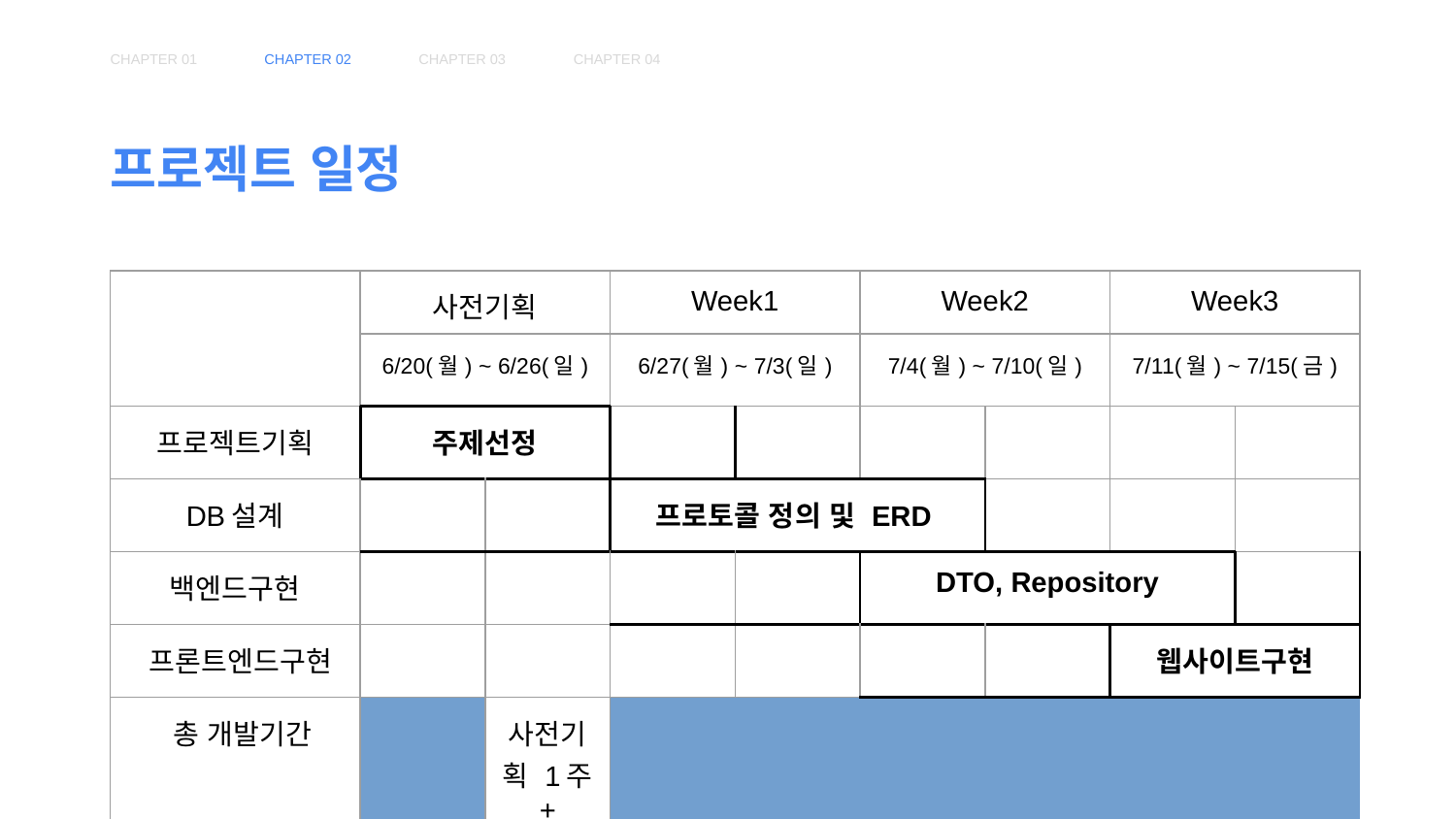

CHAPTER 01
CHAPTER 02
CHAPTER 03
CHAPTER 04

프로젝트 일정
|  |  | 사전기획 |  | Week1 |  | Week2 |  | Week3 |  |
| --- | --- | --- | --- | --- | --- | --- | --- | --- | --- |
|  |  | 6/20(월) ~ 6/26(일) |  | 6/27(월) ~ 7/3(일) |  | 7/4(월) ~ 7/10(일) |  | 7/11(월) ~ 7/15(금) |  |
| 프로젝트기획 |  | 주제선정 |  |  |  |  |  |  |  |
| DB설계 |  |  |  | 프로토콜 정의 및 ERD |  |  |  |  |  |
| 백엔드구현 |  |  |  |  |  | DTO, Repository |  |  |  |
| 프론트엔드구현 |  |  |  |  |  |  |  | 웹사이트구현 |  |
| 총 개발기간 |  | 사전기획 1주 + back,front 개발3주 ( with 피드백) |  |  |  |  |  |  |  |